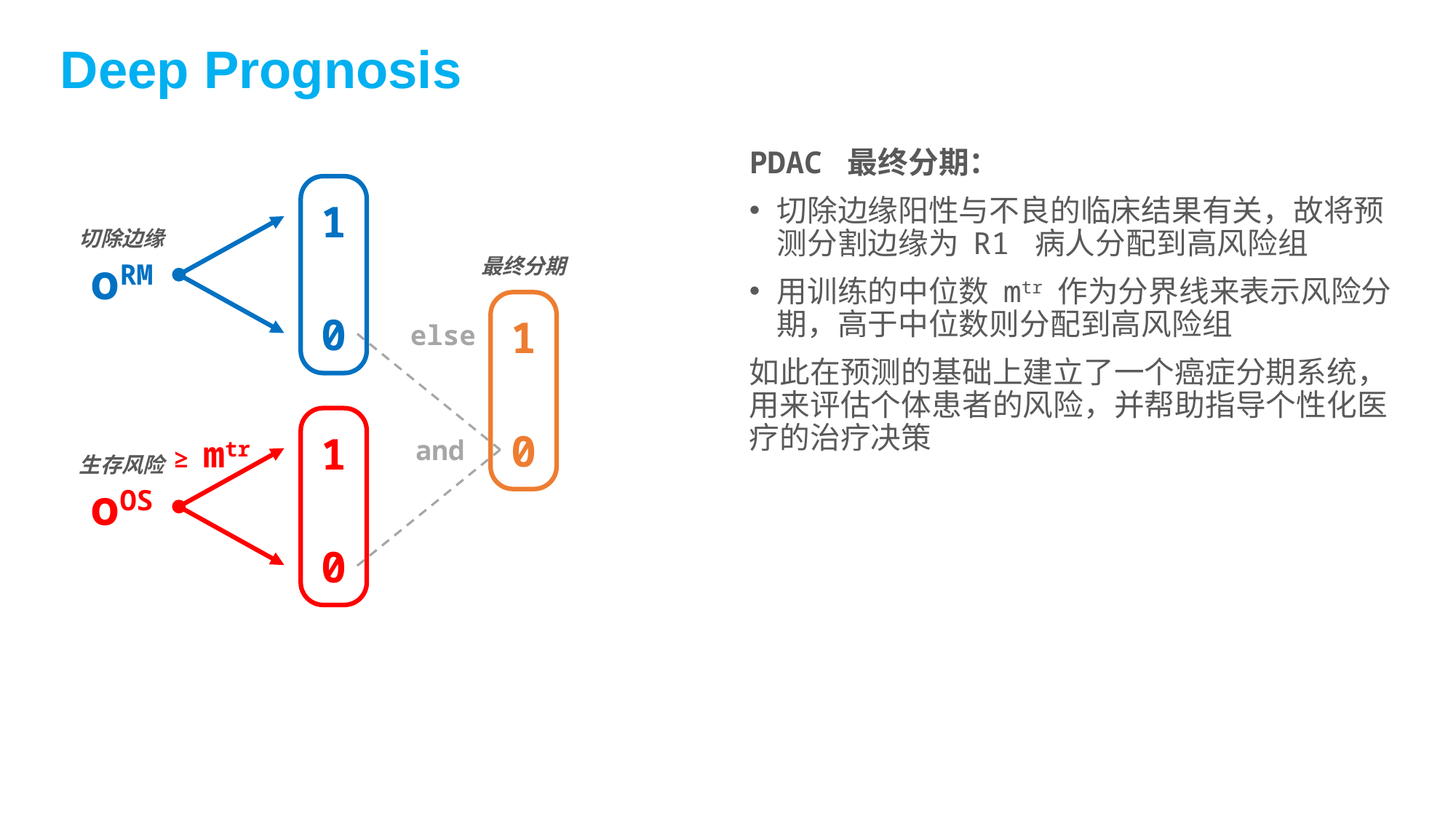

Deep Prognosis
PDAC 最终分期：
切除边缘阳性与不良的临床结果有关，故将预测分割边缘为 R1 病人分配到高风险组
用训练的中位数 mtr 作为分界线来表示风险分期，高于中位数则分配到高风险组
如此在预测的基础上建立了一个癌症分期系统，用来评估个体患者的风险，并帮助指导个性化医疗的治疗决策

1
0
最终分期

1
0
else

1
0
≥ mtr
and
切除边缘
oRM
生存风险
oOS